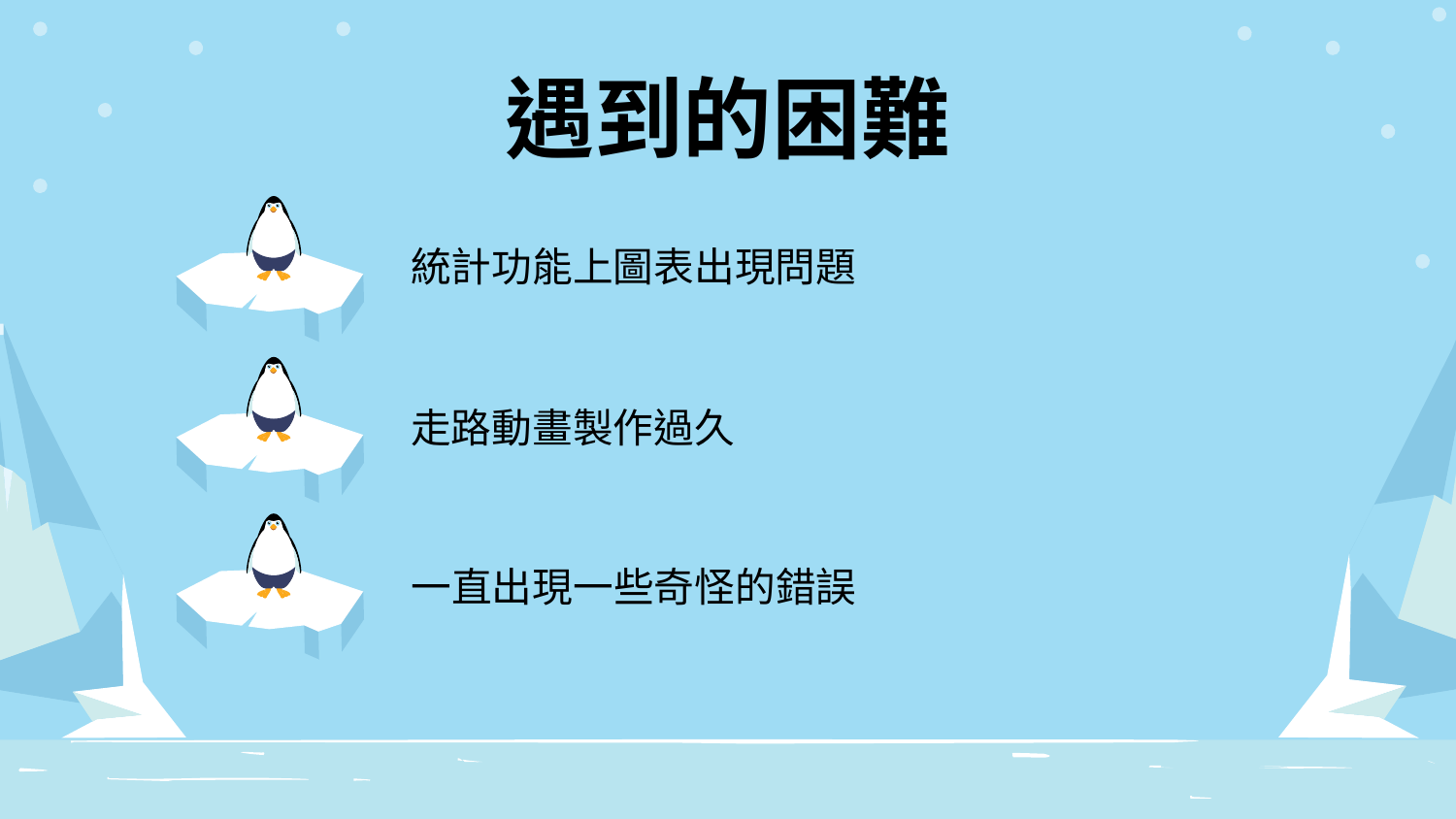

# 遇到的困難

統計功能上圖表出現問題

走路動畫製作過久

一直出現一些奇怪的錯誤